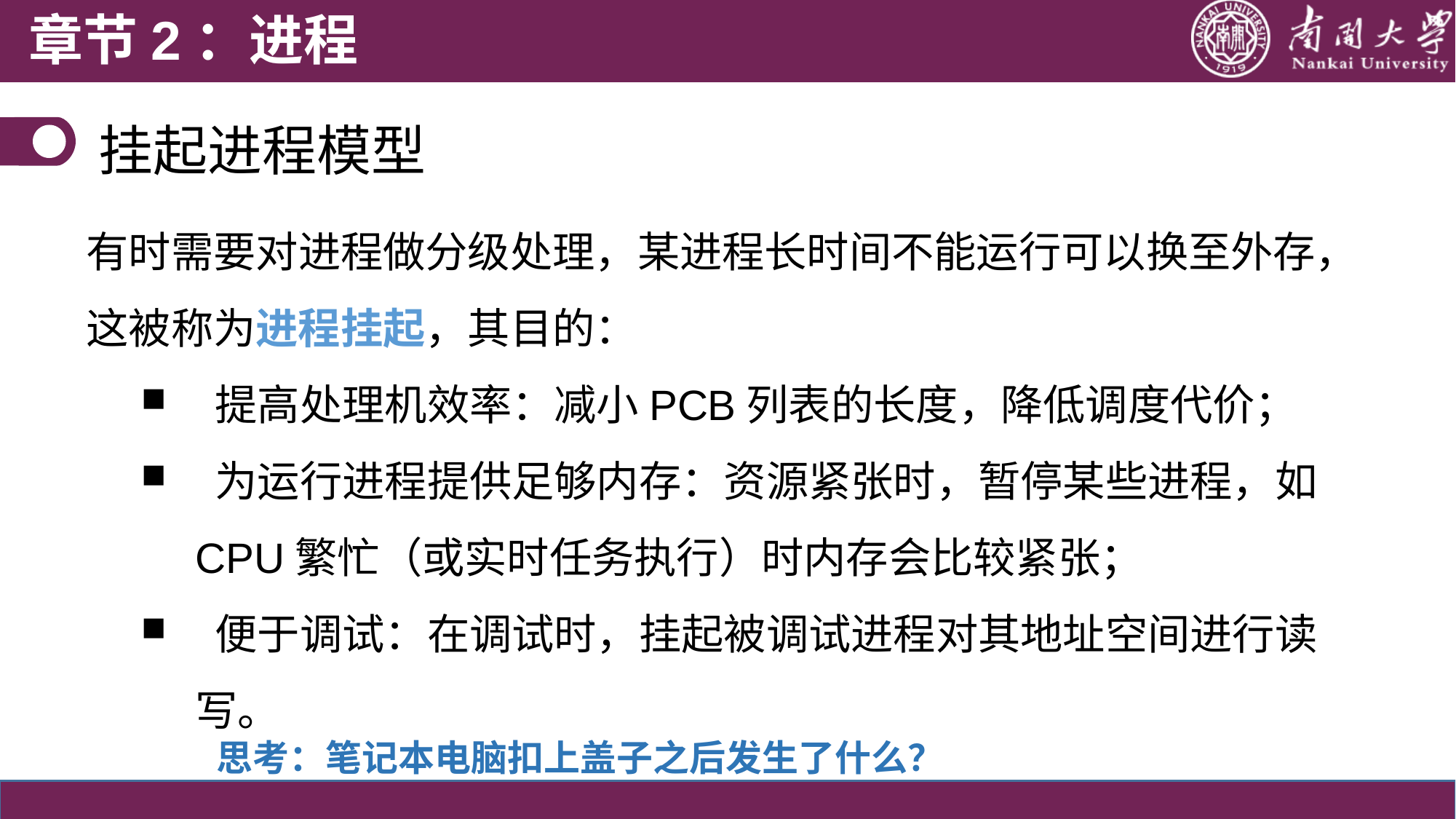

章节2：进程
挂起进程模型

有时需要对进程做分级处理，某进程长时间不能运行可以换至外存，这被称为进程挂起，其目的：
 提高处理机效率：减小PCB列表的长度，降低调度代价；
 为运行进程提供足够内存：资源紧张时，暂停某些进程，如CPU繁忙（或实时任务执行）时内存会比较紧张；
 便于调试：在调试时，挂起被调试进程对其地址空间进行读写。
思考：笔记本电脑扣上盖子之后发生了什么？